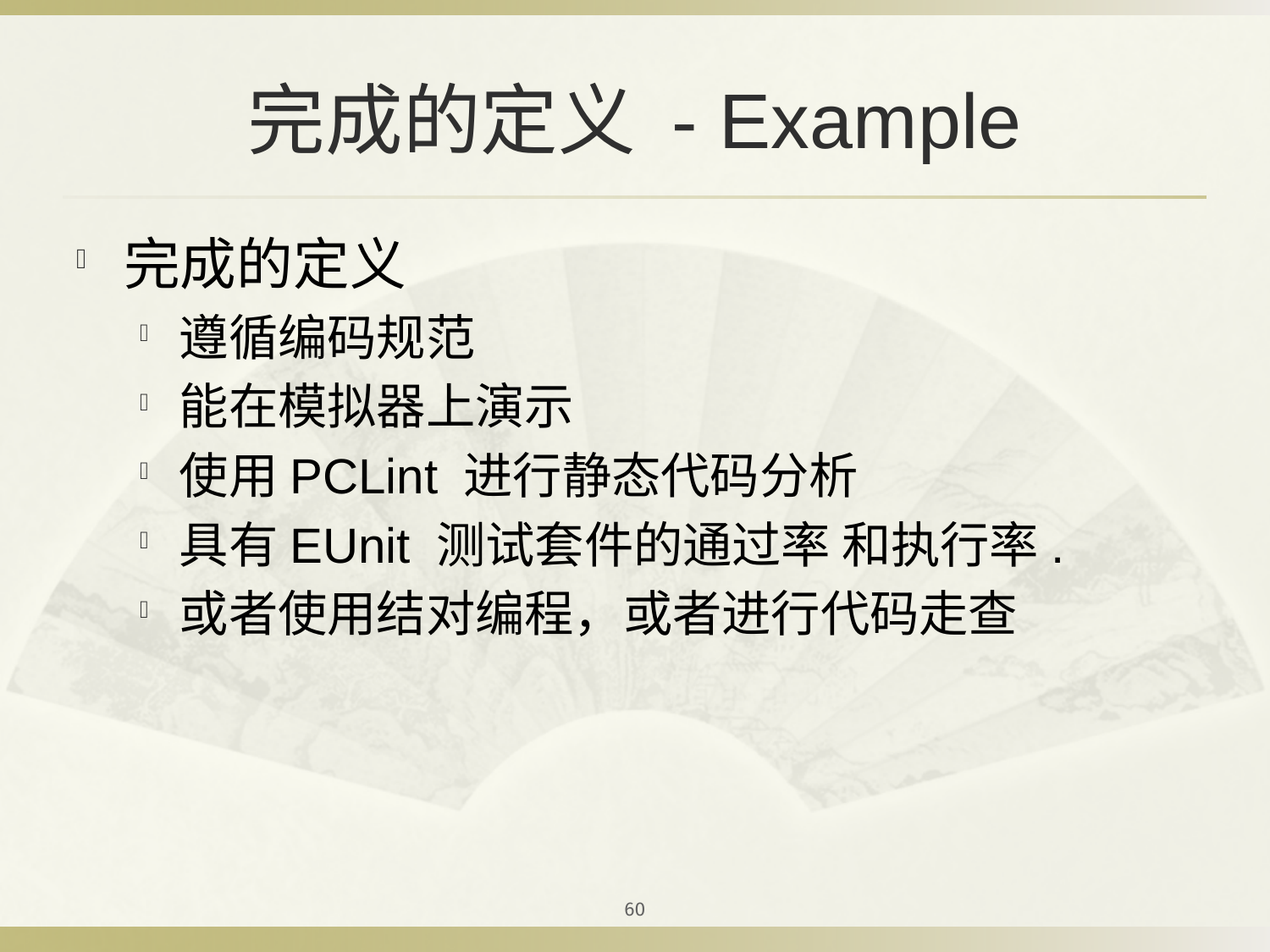

# 完成的定义 - Example
完成的定义
遵循编码规范
能在模拟器上演示
使用PCLint 进行静态代码分析
具有EUnit 测试套件的通过率 和执行率.
或者使用结对编程，或者进行代码走查
60